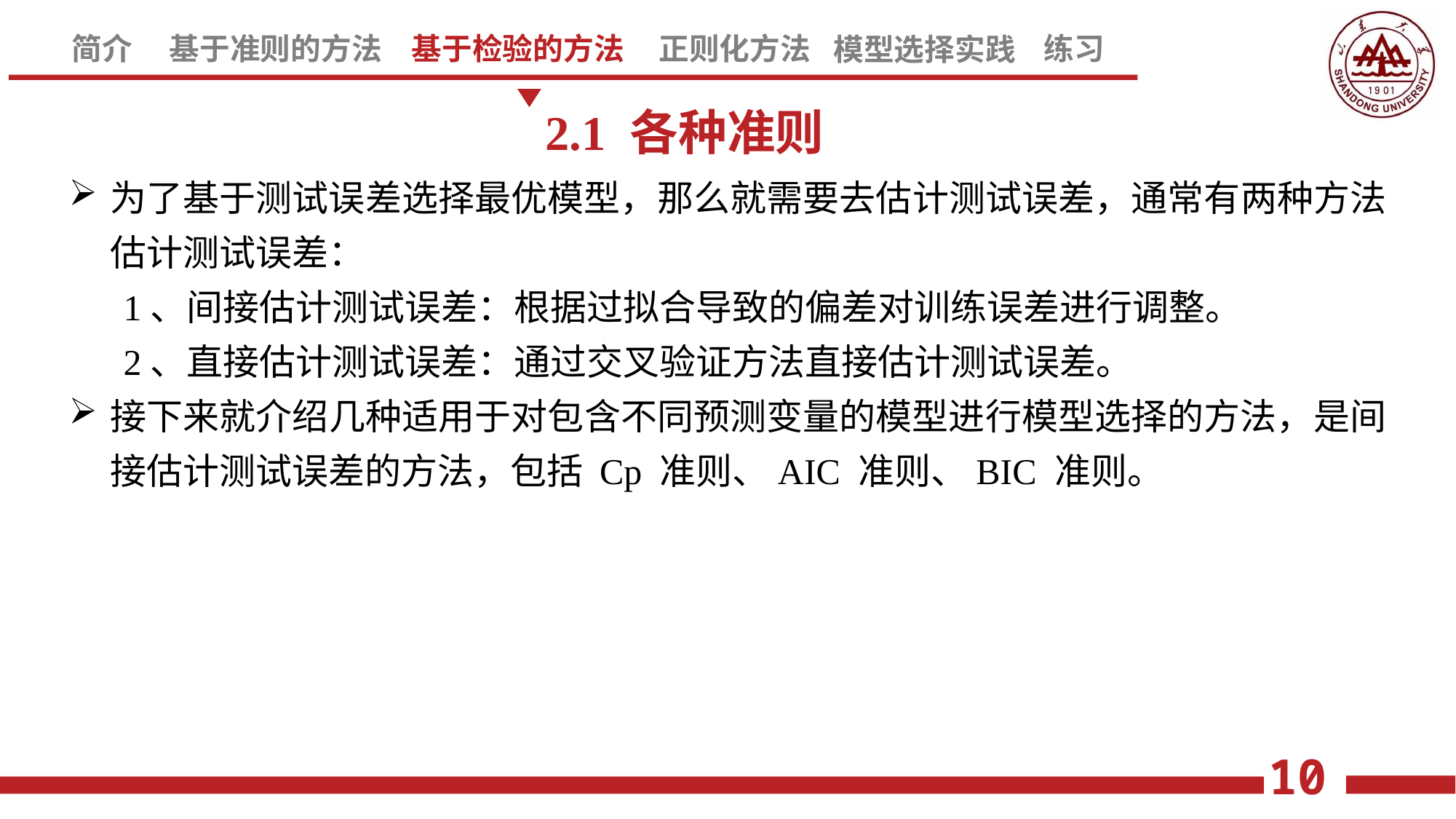

2.1 各种准则
为了基于测试误差选择最优模型，那么就需要去估计测试误差，通常有两种方法估计测试误差：
1、间接估计测试误差：根据过拟合导致的偏差对训练误差进行调整。
2、直接估计测试误差：通过交叉验证方法直接估计测试误差。
接下来就介绍几种适用于对包含不同预测变量的模型进行模型选择的方法，是间接估计测试误差的方法，包括 Cp 准则、AIC 准则、BIC 准则。